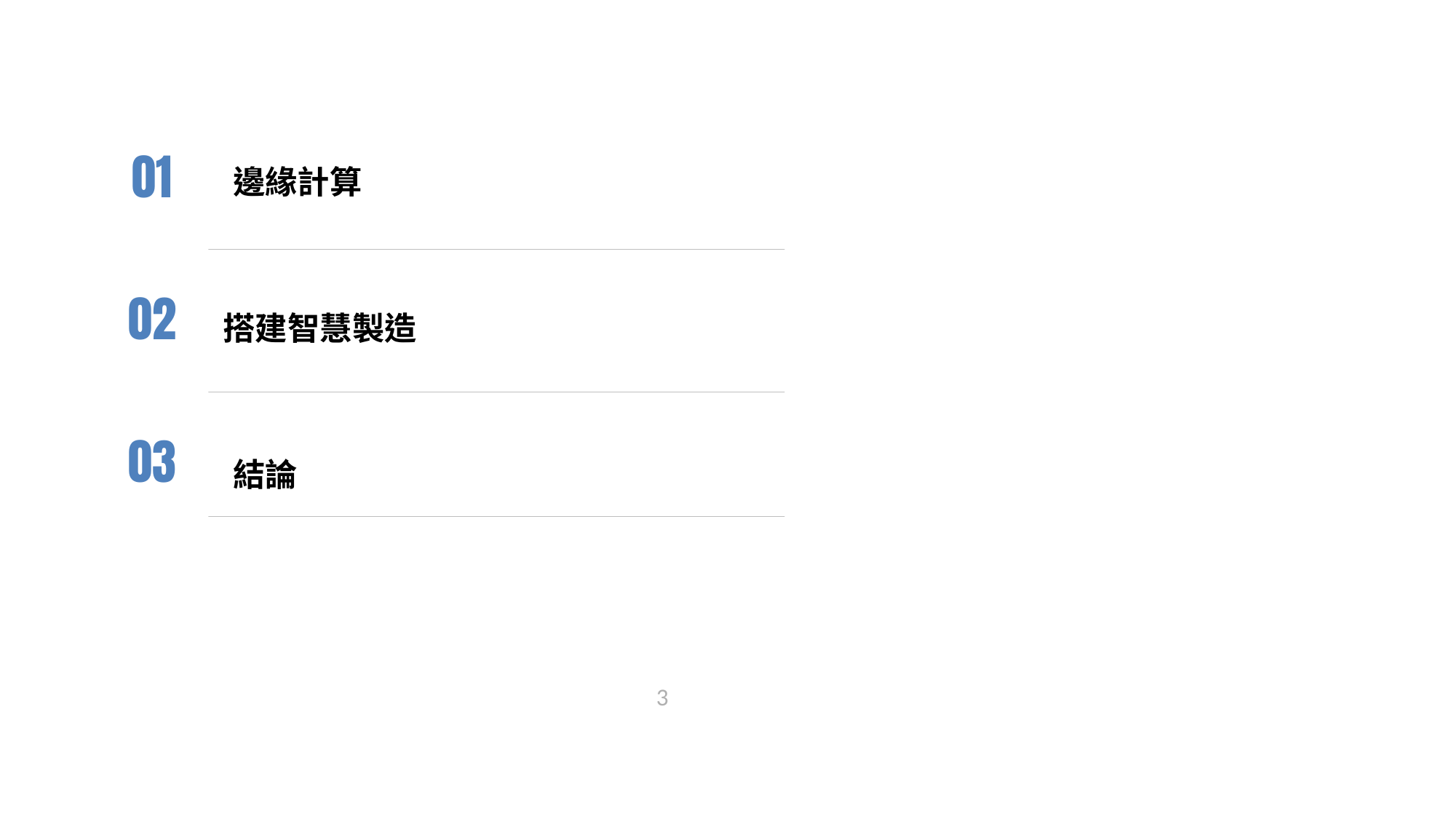

01
邊緣計算
CONTENTS
搭建智慧製造
02
03
結論
3